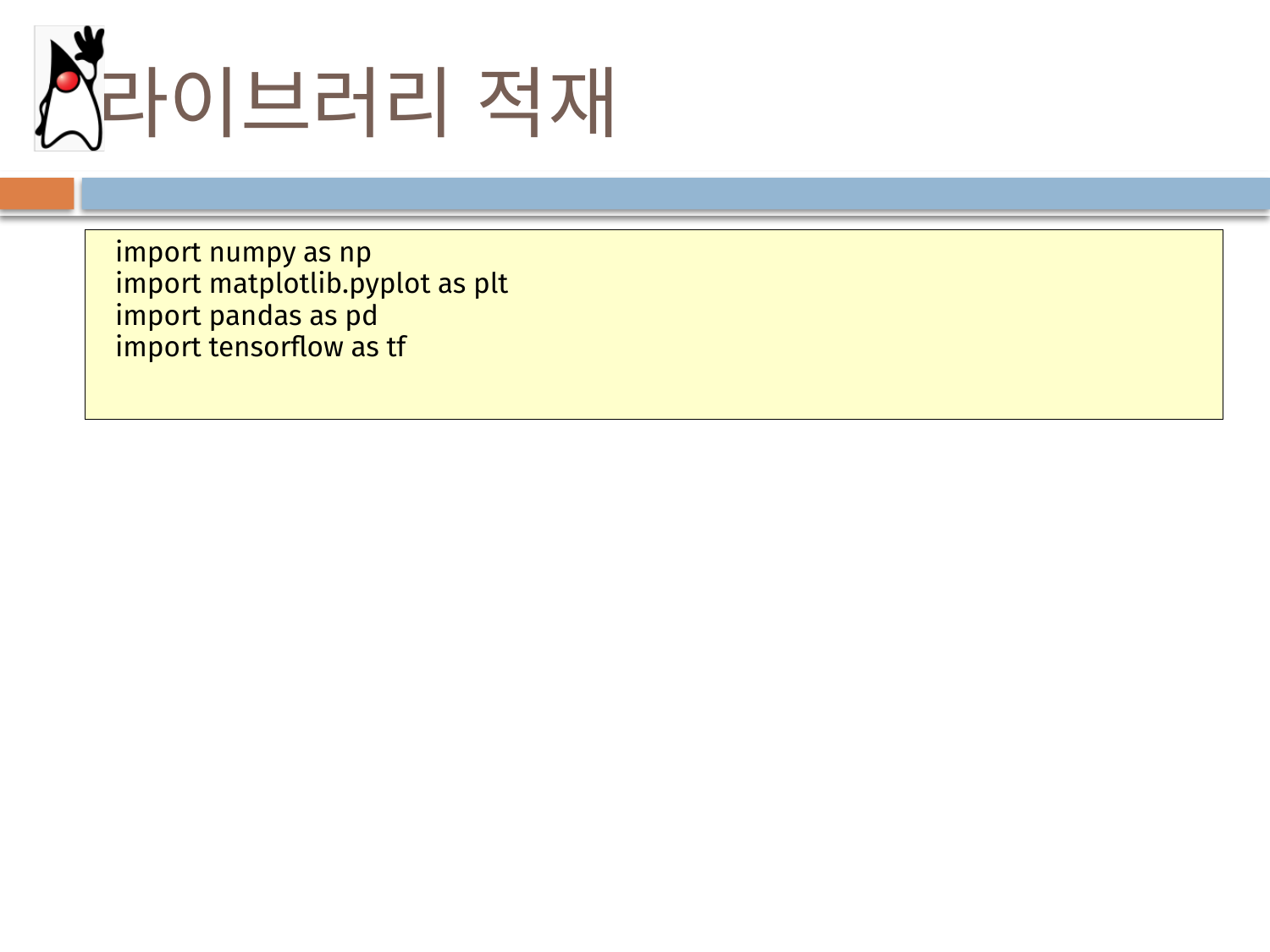

# 라이브러리 적재
import numpy as np
import matplotlib.pyplot as plt
import pandas as pd
import tensorflow as tf